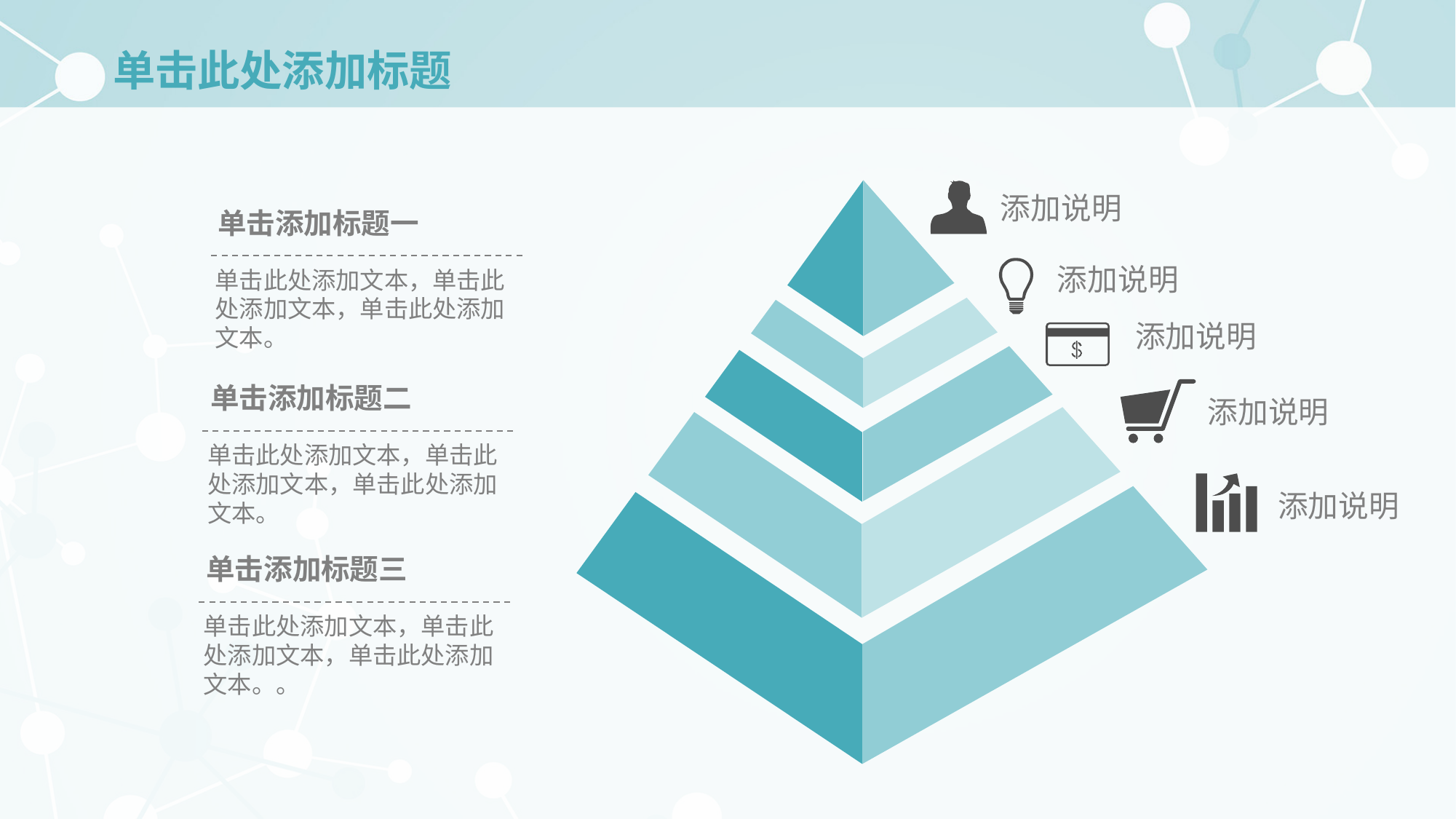

# 单击此处添加标题

添加说明
单击添加标题一
添加说明
单击此处添加文本，单击此处添加文本，单击此处添加文本。

添加说明

单击添加标题二

添加说明

单击此处添加文本，单击此处添加文本，单击此处添加文本。

添加说明

单击添加标题三
单击此处添加文本，单击此处添加文本，单击此处添加文本。。